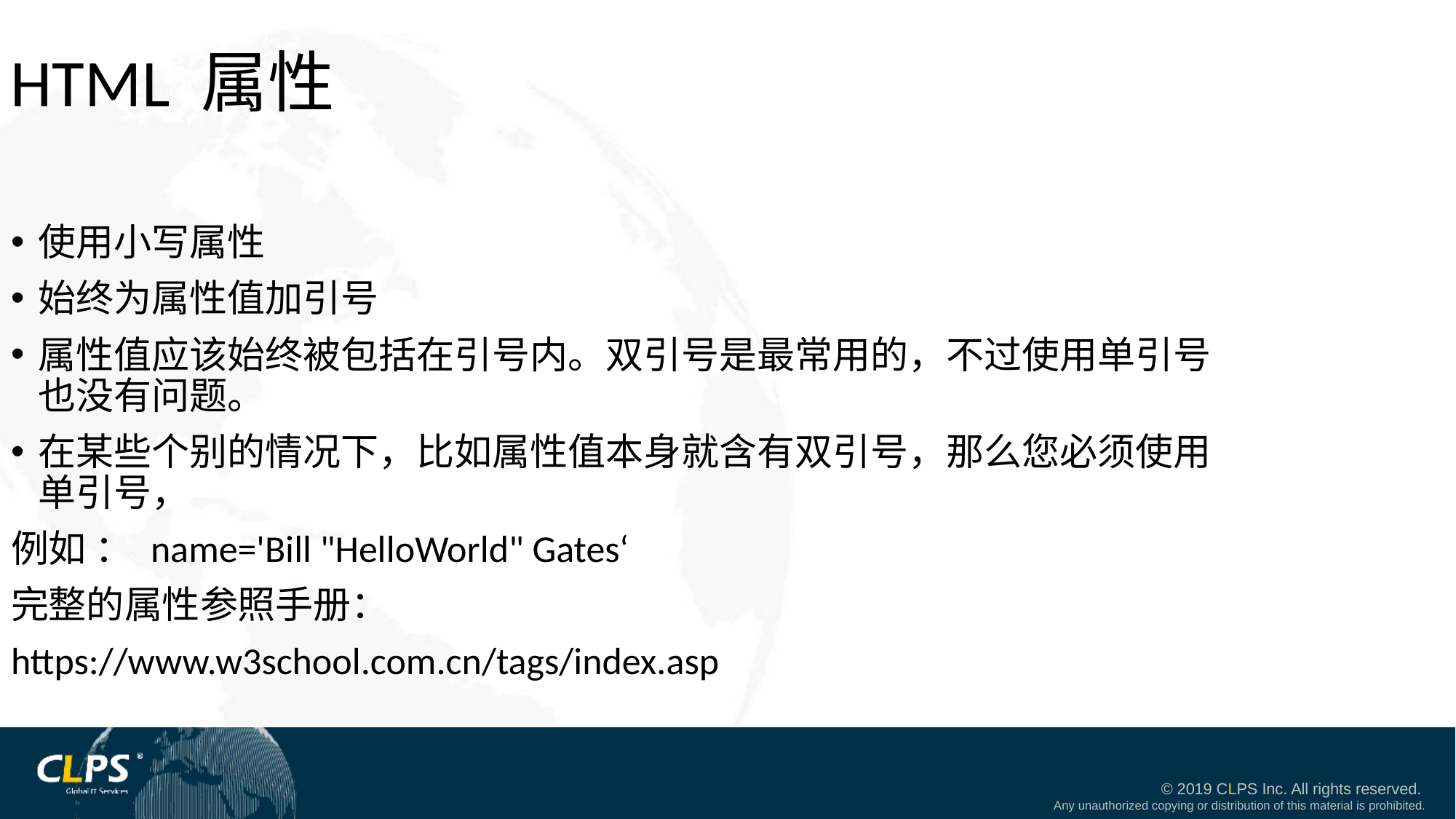

HTML 属性
使用小写属性
始终为属性值加引号
属性值应该始终被包括在引号内。双引号是最常用的，不过使用单引号也没有问题。
在某些个别的情况下，比如属性值本身就含有双引号，那么您必须使用单引号，
例如 ： name='Bill "HelloWorld" Gates‘
完整的属性参照手册：
https://www.w3school.com.cn/tags/index.asp